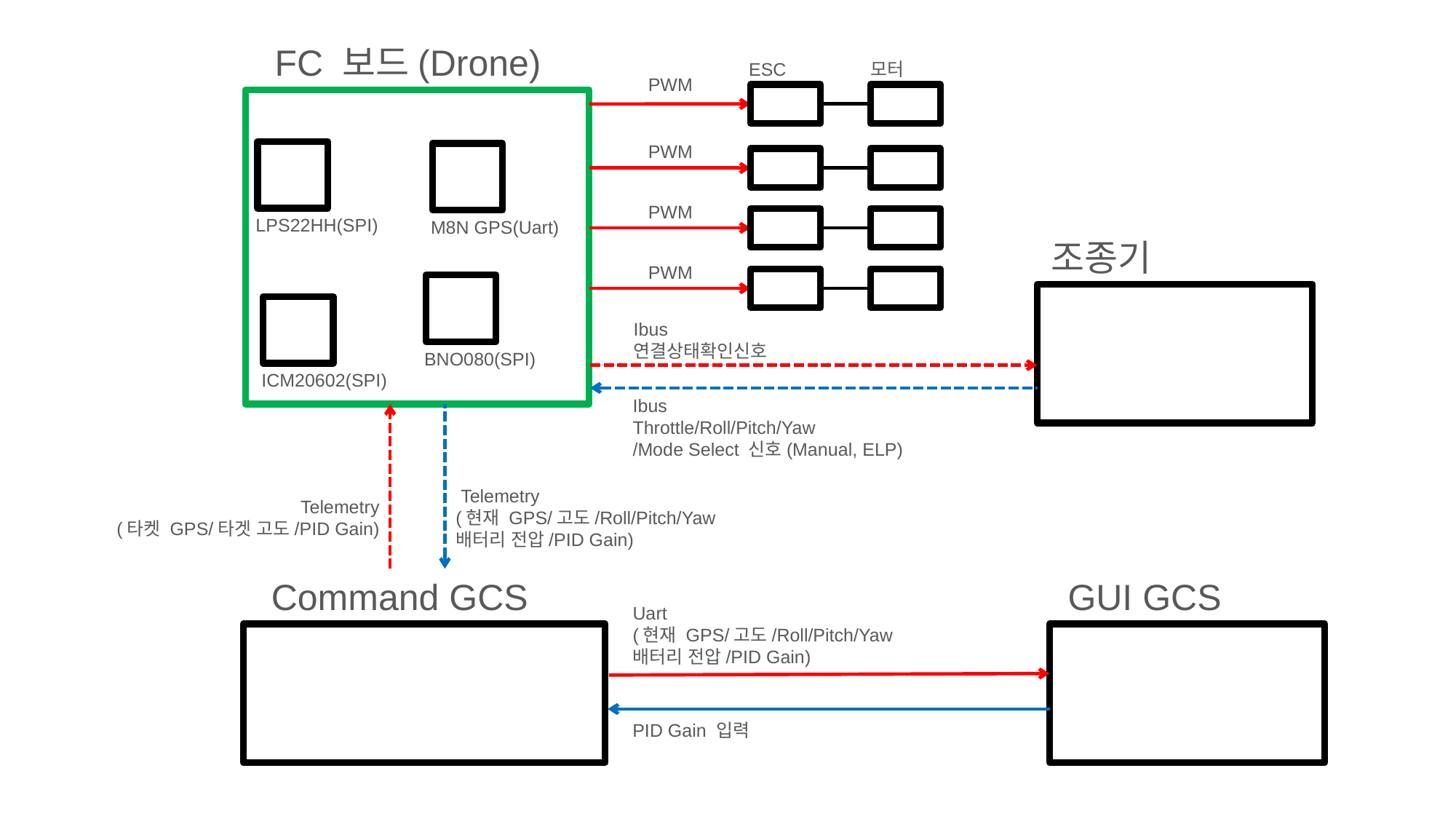

FC 보드(Drone)
ESC
모터
PWM

PWM

PWM
LPS22HH(SPI)

M8N GPS(Uart)
조종기
PWM

Ibus
연결상태확인신호
BNO080(SPI)
ICM20602(SPI)
Ibus
Throttle/Roll/Pitch/Yaw
/Mode Select 신호(Manual, ELP)
 Telemetry
(현재 GPS/고도/Roll/Pitch/Yaw
배터리 전압/PID Gain)
 Telemetry
(타켓 GPS/타겟 고도/PID Gain)
Command GCS
GUI GCS
Uart
(현재 GPS/고도/Roll/Pitch/Yaw
배터리 전압/PID Gain)

PID Gain 입력